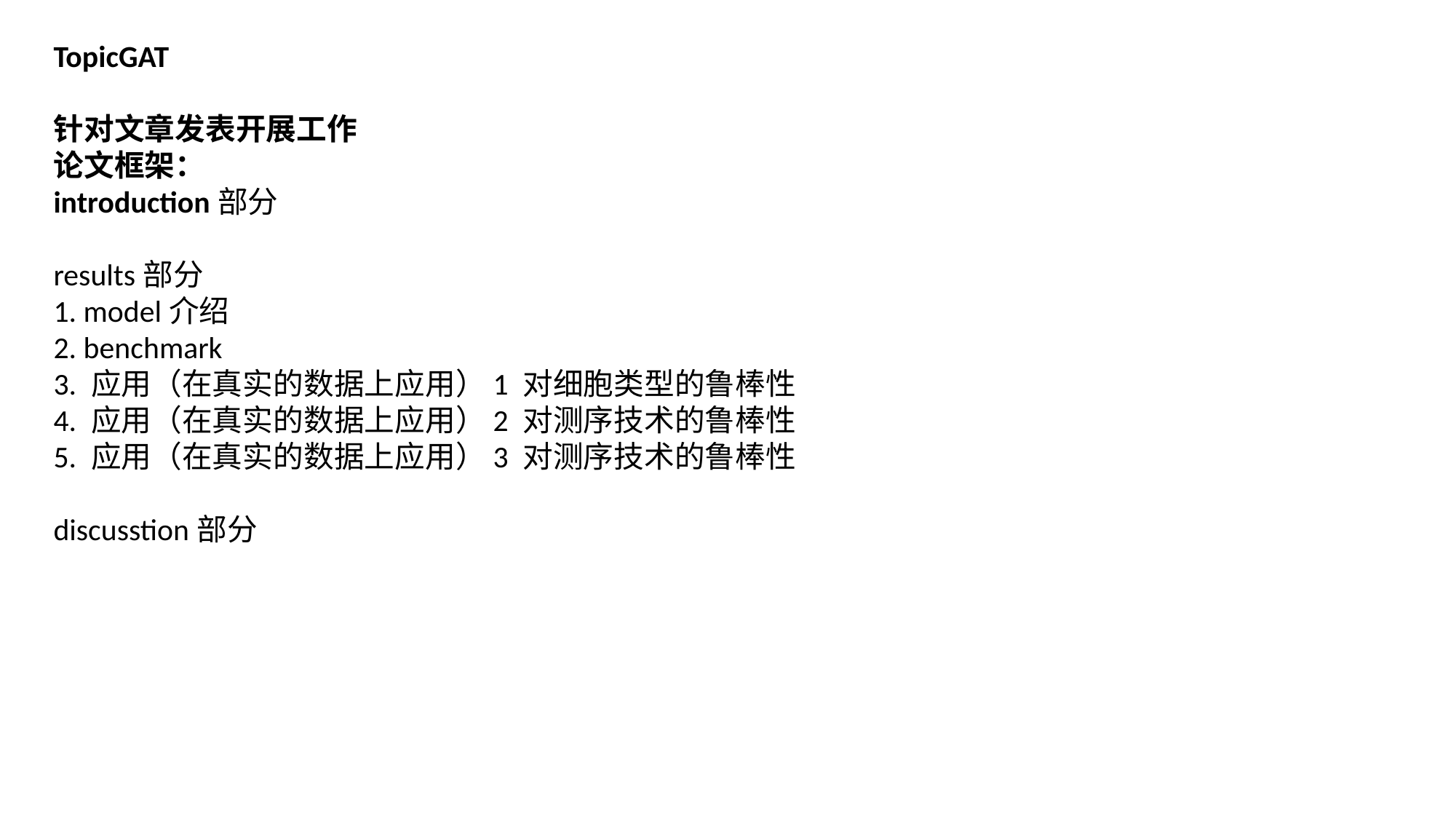

TopicGAT

针对文章发表开展工作论文框架：introduction部分 results部分1. model介绍2. benchmark3. 应用（在真实的数据上应用）1 对细胞类型的鲁棒性4. 应用（在真实的数据上应用）2 对测序技术的鲁棒性5. 应用（在真实的数据上应用）3 对测序技术的鲁棒性 discusstion部分